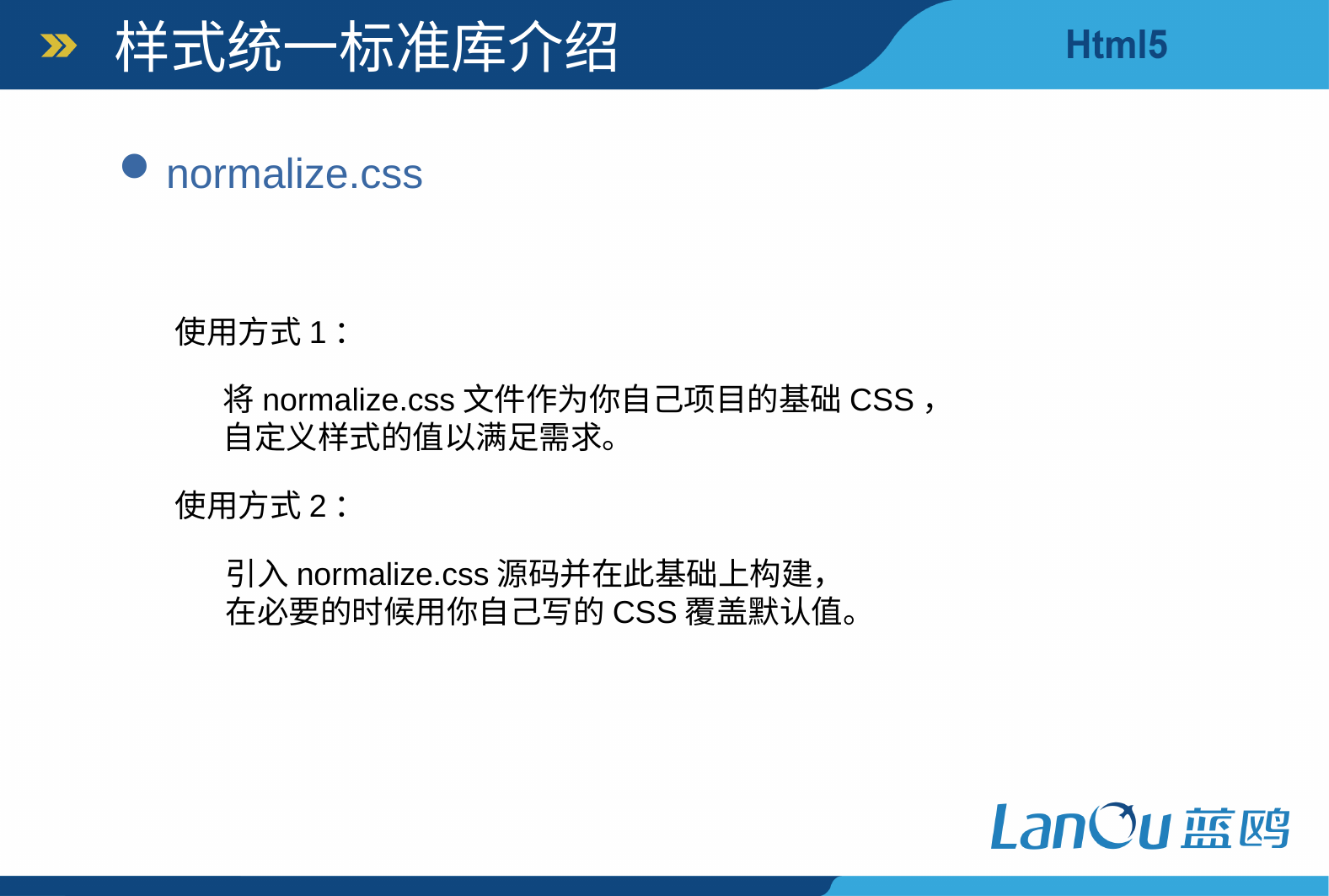

样式统一标准库介绍
normalize.css
使用方式1：
将normalize.css文件作为你自己项目的基础CSS，
自定义样式的值以满足需求。
使用方式2：
引入normalize.css源码并在此基础上构建，
在必要的时候用你自己写的CSS覆盖默认值。